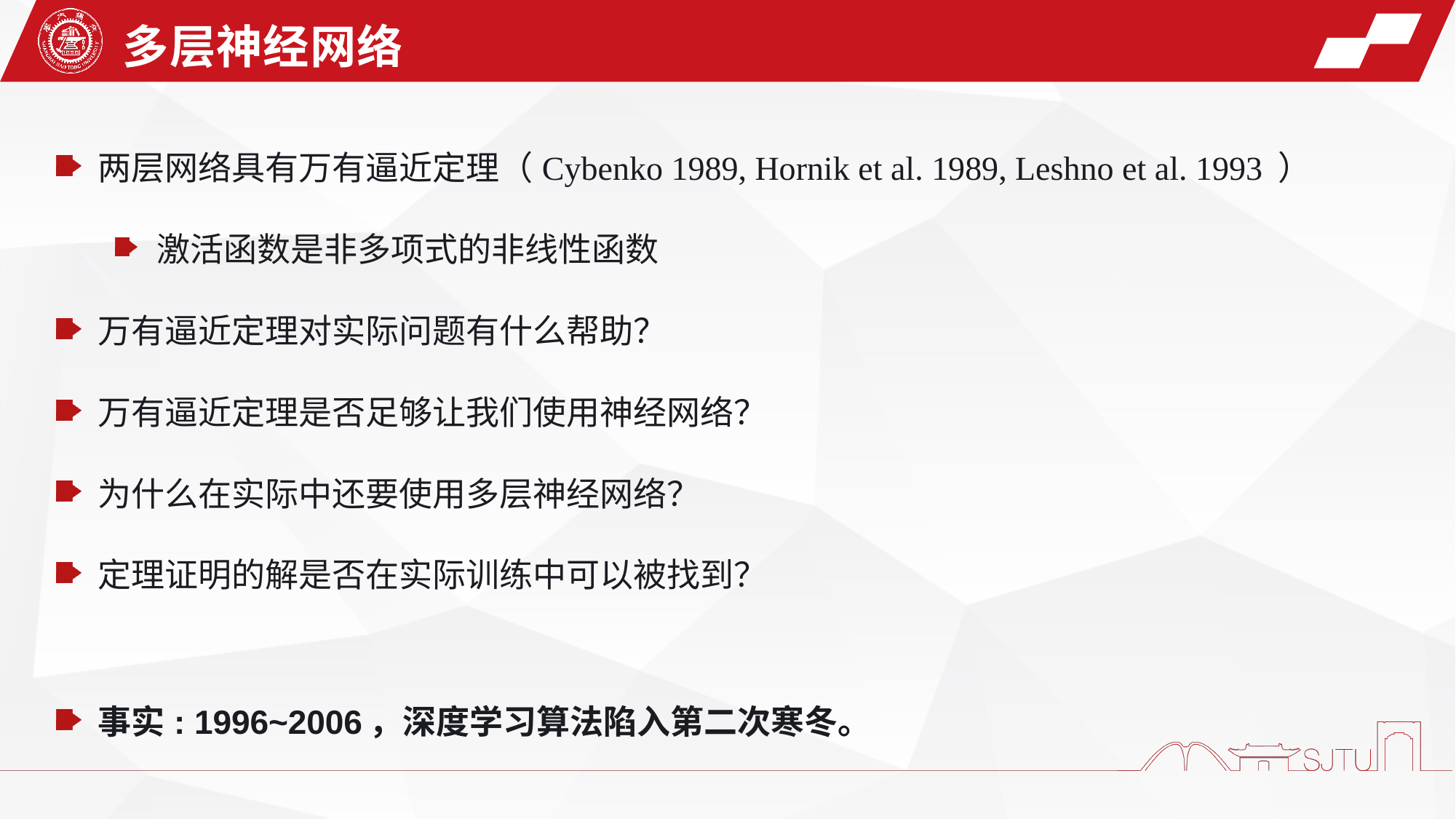

多层神经网络
两层网络具有万有逼近定理（Cybenko 1989, Hornik et al. 1989, Leshno et al. 1993 ）
激活函数是非多项式的非线性函数
万有逼近定理对实际问题有什么帮助？
万有逼近定理是否足够让我们使用神经网络？
为什么在实际中还要使用多层神经网络？
定理证明的解是否在实际训练中可以被找到？

事实: 1996~2006，深度学习算法陷入第二次寒冬。